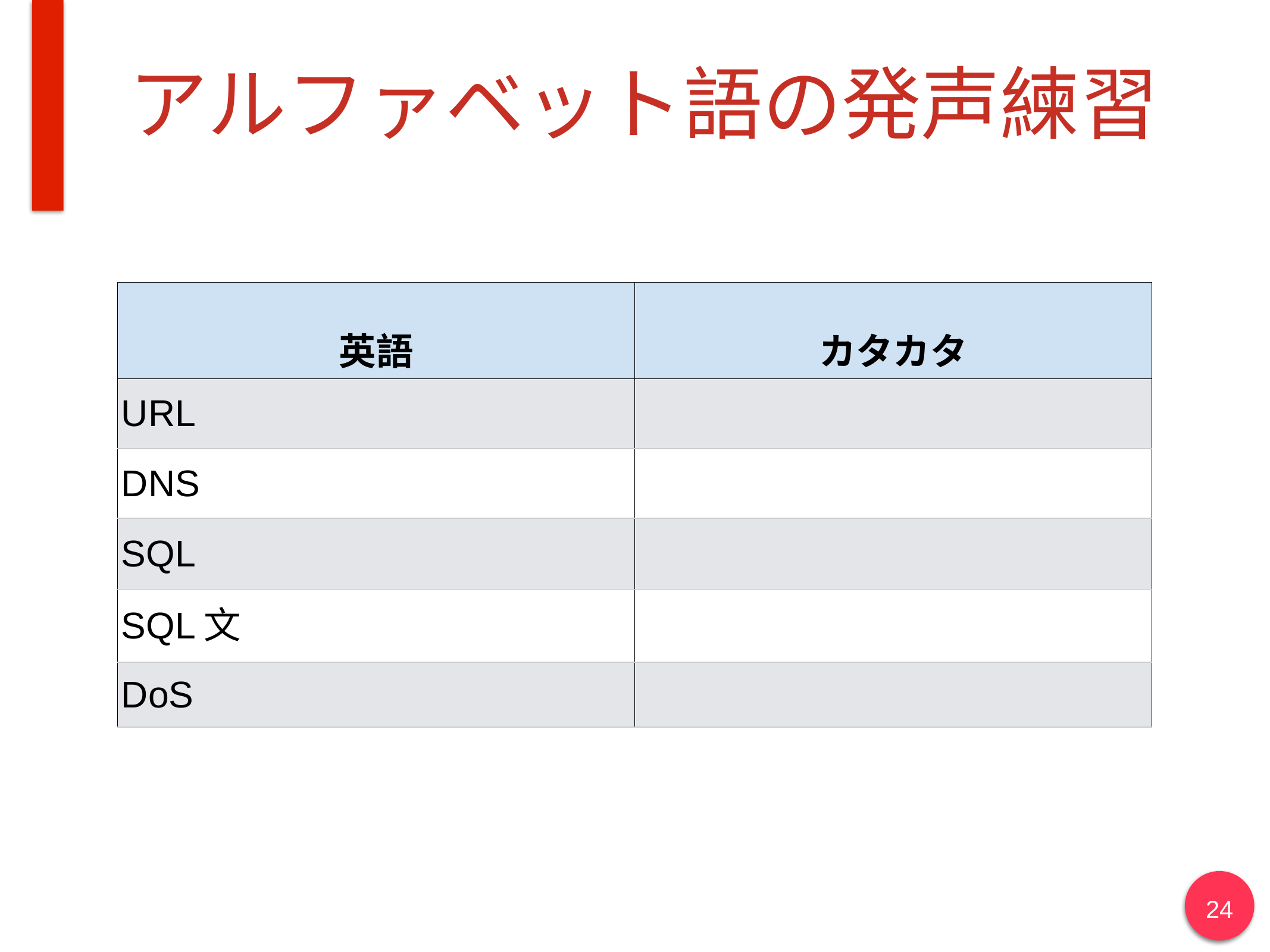

# アルファベット語の発声練習
| 英語 | カタカタ |
| --- | --- |
| URL |  |
| DNS |  |
| SQL |  |
| SQL文 |  |
| DoS |  |
24